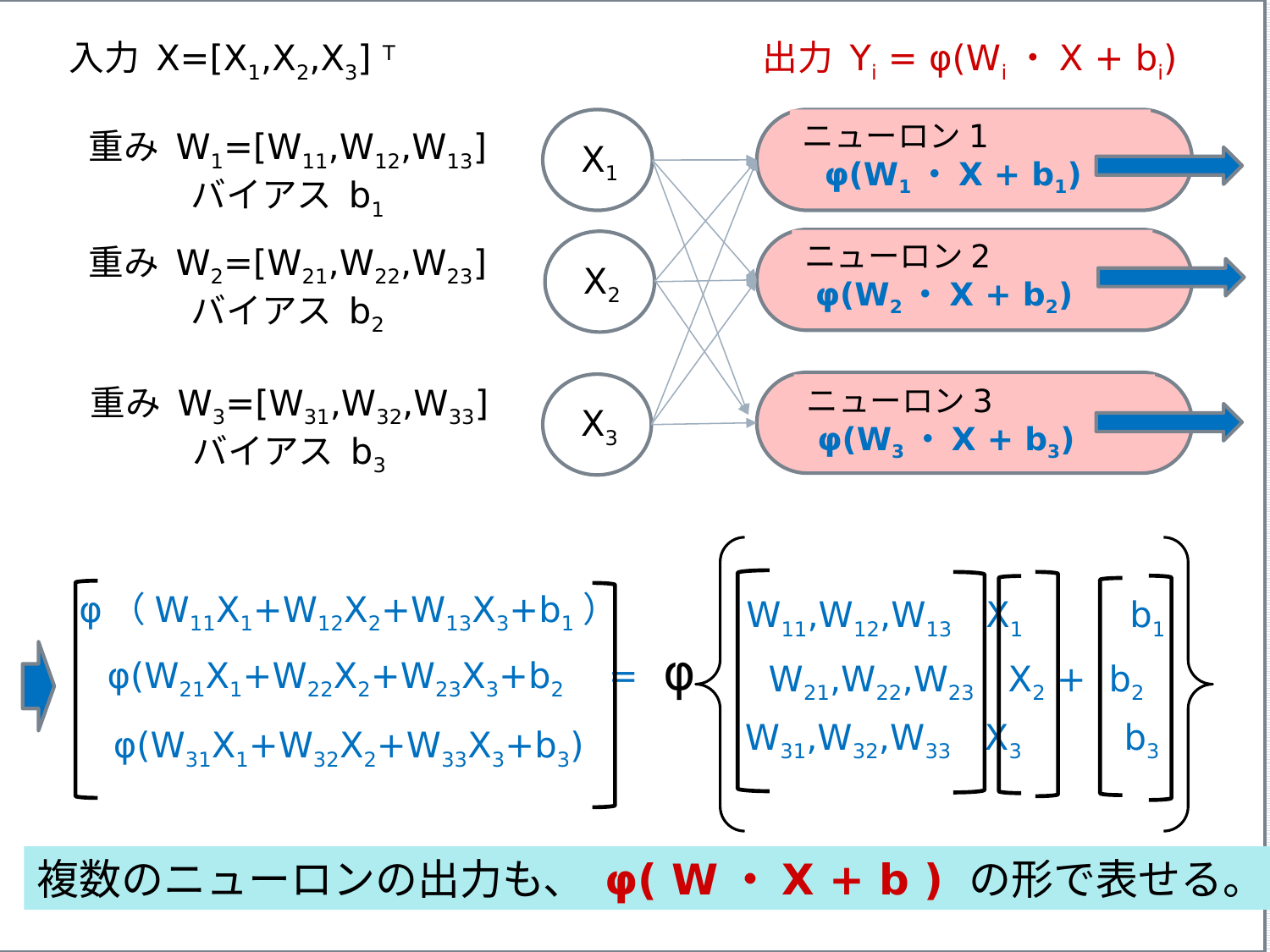

入力 X=[X1,X2,X3] T                                出力 Yi = φ(Wi・X + bi)

ニューロン1
  φ(W1・X + b1)

X1
重み W1=[W11,W12,W13]
バイアス b1

ニューロン2
 φ(W2・X + b2)

X2
重み W2=[W21,W22,W23]
バイアス b2

重み W3=[W31,W32,W33]
バイアス b3

X3
ニューロン3
 φ(W3・X + b3)

φ（W11X1+W12X2+W13X3+b1）

W11,W12,W13   X1 　　 b1
φ

φ(W21X1+W22X2+W23X3+b2    =
W21,W22,W23   X2 +  b2
W31,W32,W33   X3 　 　b3
φ(W31X1+W32X2+W33X3+b3)
複数のニューロンの出力も、 φ( W・X + b ) の形で表せる。